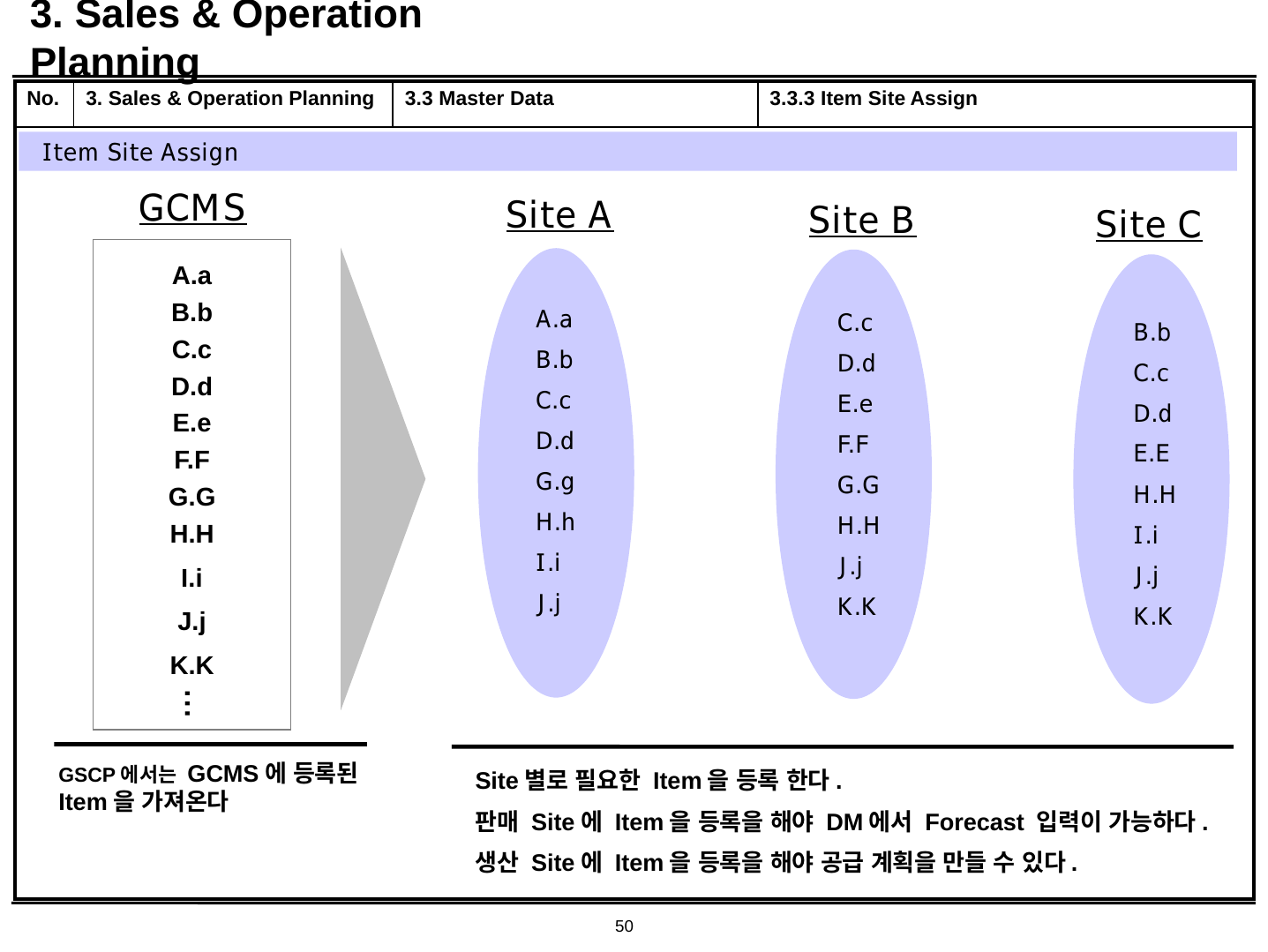

# 3. Sales & Operation Planning
| No. | 3. Sales & Operation Planning | 3.3 Master Data | 3.3.3 Item Site Assign |
| --- | --- | --- | --- |
|  |  |  |  |
Item Site Assign
GCMS
Site A
Site B
Site C
A.a
B.b
C.c
D.d
E.e
F.F
G.G
H.H
I.i
J.j
K.K

A.a
B.b
C.c
D.d
G.g
H.h
I.i
J.j
C.c
D.d
E.e
F.F
G.G
H.H
J.j
K.K
B.b
C.c
D.d
E.E
H.H
I.i
J.j
K.K

…

GSCP에서는 GCMS에 등록된 Item을 가져온다
Site별로 필요한 Item을 등록 한다.
판매 Site에 Item을 등록을 해야 DM에서 Forecast 입력이 가능하다.
생산 Site에 Item을 등록을 해야 공급 계획을 만들 수 있다.
50